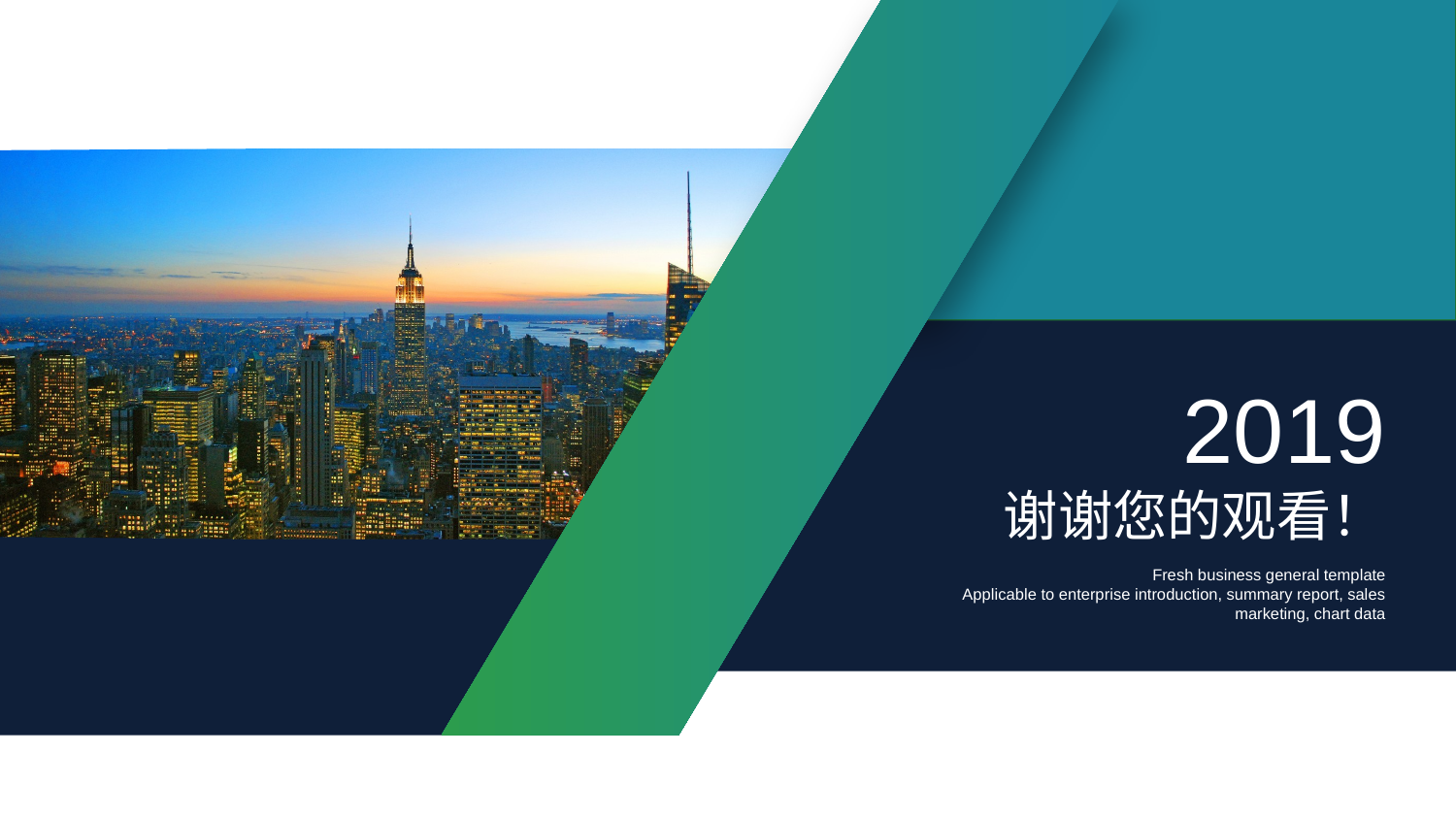

2019
谢谢您的观看！
Fresh business general template
Applicable to enterprise introduction, summary report, sales marketing, chart data